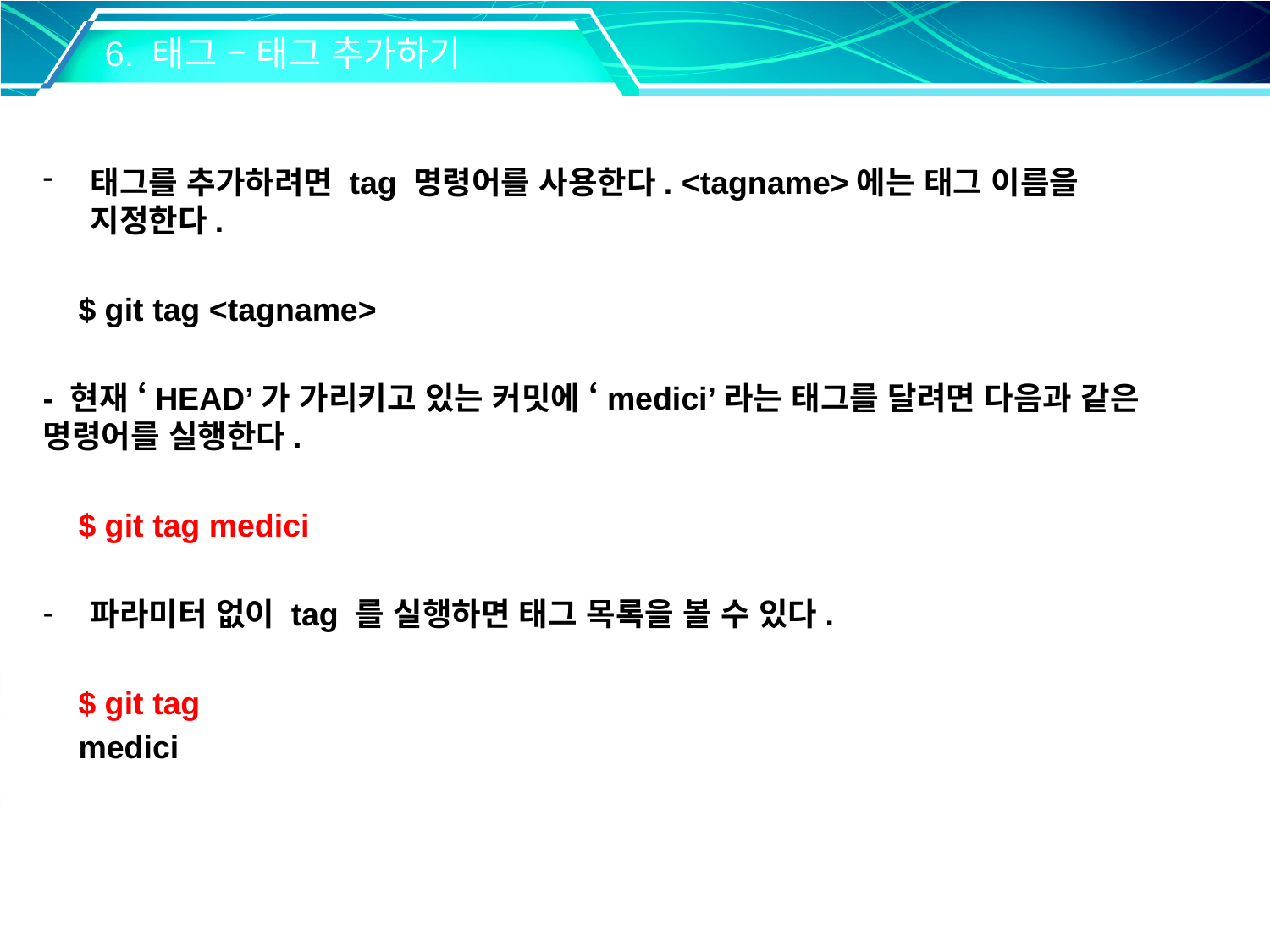

6. 태그 – 태그 추가하기
태그를 추가하려면 tag 명령어를 사용한다. <tagname>에는 태그 이름을 지정한다.

    $ git tag <tagname>

- 현재 ‘HEAD’가 가리키고 있는 커밋에 ‘medici’라는 태그를 달려면 다음과 같은 명령어를 실행한다.

    $ git tag medici

파라미터 없이 tag 를 실행하면 태그 목록을 볼 수 있다.

    $ git tag
    medici